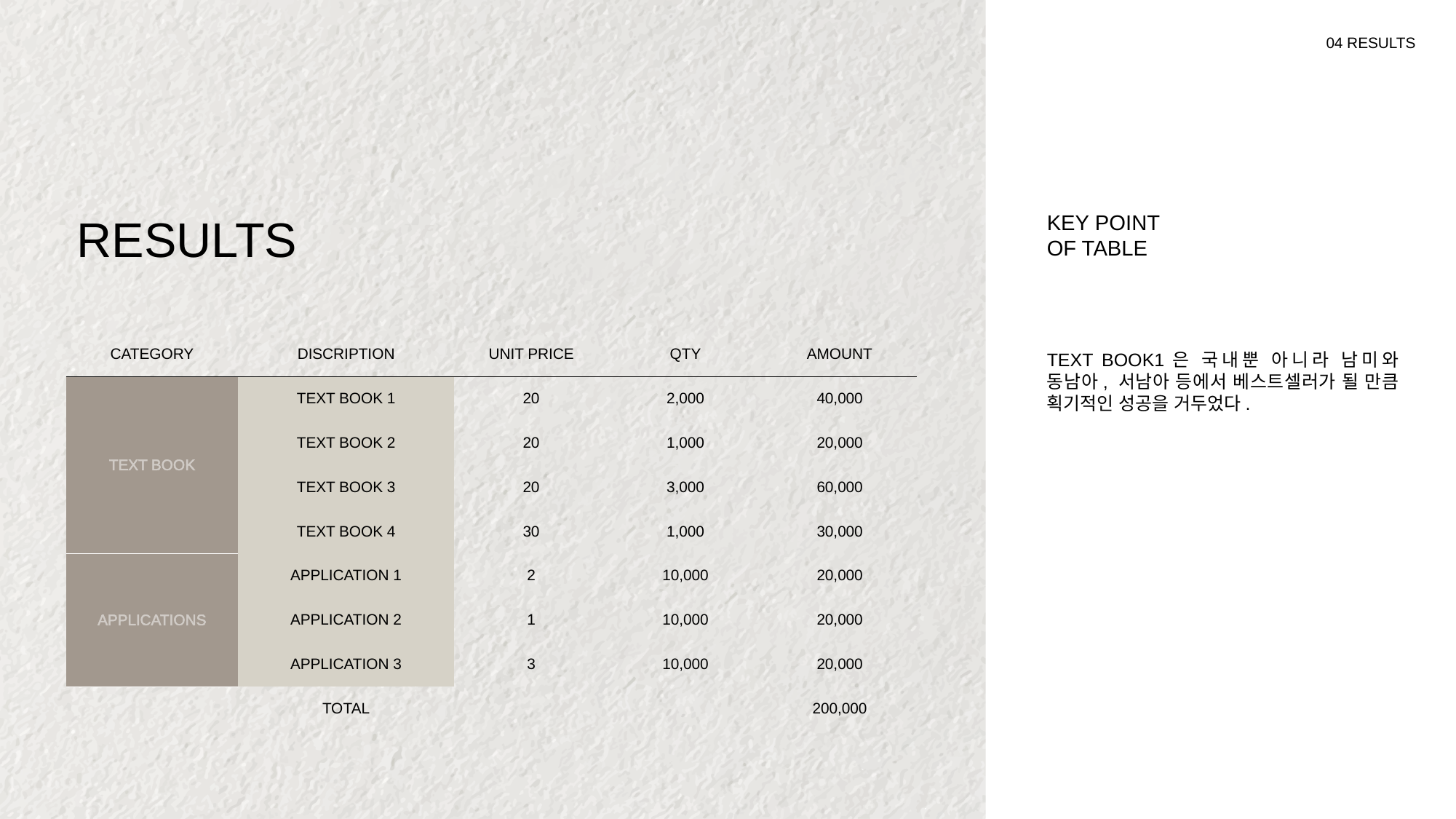

04 RESULTS
RESULTS
KEY POINT
OF TABLE
| CATEGORY | DISCRIPTION | UNIT PRICE | QTY | AMOUNT |
| --- | --- | --- | --- | --- |
| TEXT BOOK | TEXT BOOK 1 | 20 | 2,000 | 40,000 |
|  | TEXT BOOK 2 | 20 | 1,000 | 20,000 |
|  | TEXT BOOK 3 | 20 | 3,000 | 60,000 |
|  | TEXT BOOK 4 | 30 | 1,000 | 30,000 |
| APPLICATIONS | APPLICATION 1 | 2 | 10,000 | 20,000 |
|  | APPLICATION 2 | 1 | 10,000 | 20,000 |
|  | APPLICATION 3 | 3 | 10,000 | 20,000 |
|  | TOTAL |  |  | 200,000 |
TEXT BOOK1은 국내뿐 아니라 남미와 동남아, 서남아 등에서 베스트셀러가 될 만큼 획기적인 성공을 거두었다.